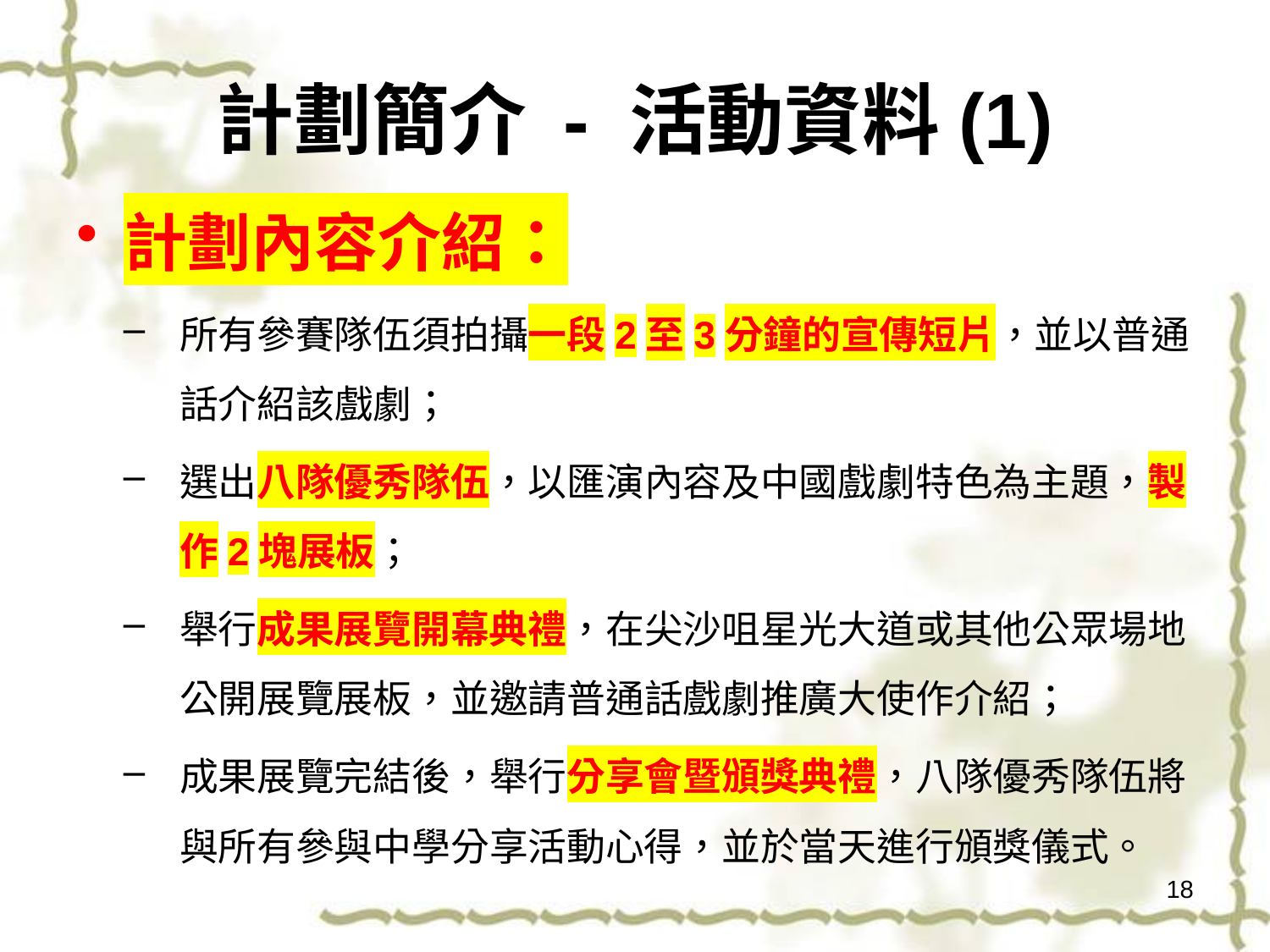

# 計劃簡介 - 活動資料(1)
計劃內容介紹：
所有參賽隊伍須拍攝一段2至3分鐘的宣傳短片，並以普通話介紹該戲劇；
選出八隊優秀隊伍，以匯演內容及中國戲劇特色為主題，製作2塊展板；
舉行成果展覽開幕典禮，在尖沙咀星光大道或其他公眾場地公開展覽展板，並邀請普通話戲劇推廣大使作介紹；
成果展覽完結後，舉行分享會暨頒獎典禮，八隊優秀隊伍將與所有參與中學分享活動心得，並於當天進行頒獎儀式。

18